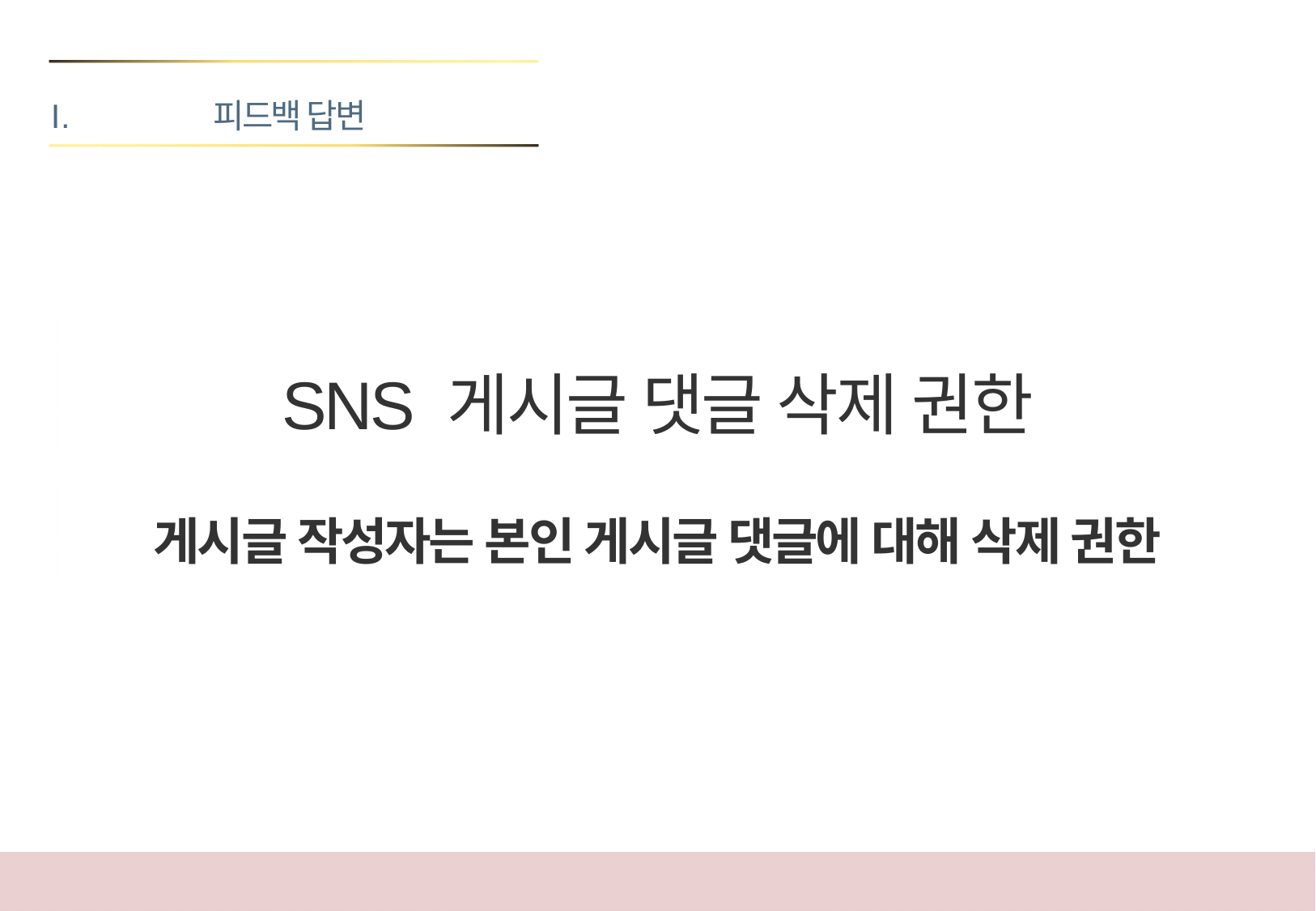

피드백 답변
SNS 게시글 댓글 삭제 권한
게시글 작성자는 본인 게시글 댓글에 대해 삭제 권한